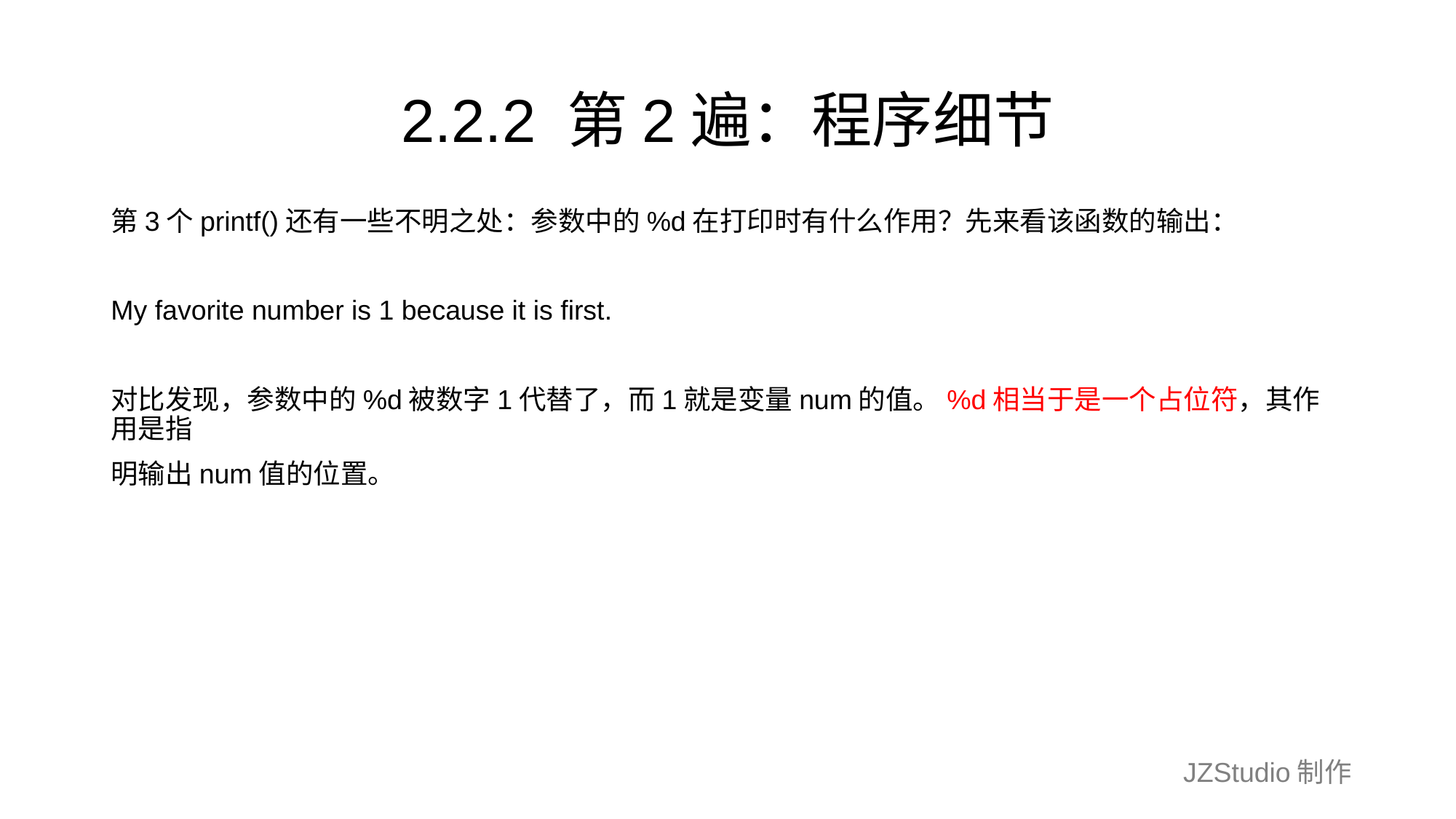

# 2.2.2 第2遍：程序细节
第3个printf()还有一些不明之处：参数中的%d在打印时有什么作用？先来看该函数的输出：

My favorite number is 1 because it is first.

对比发现，参数中的%d被数字1代替了，而1就是变量num的值。%d相当于是一个占位符，其作用是指
明输出num值的位置。